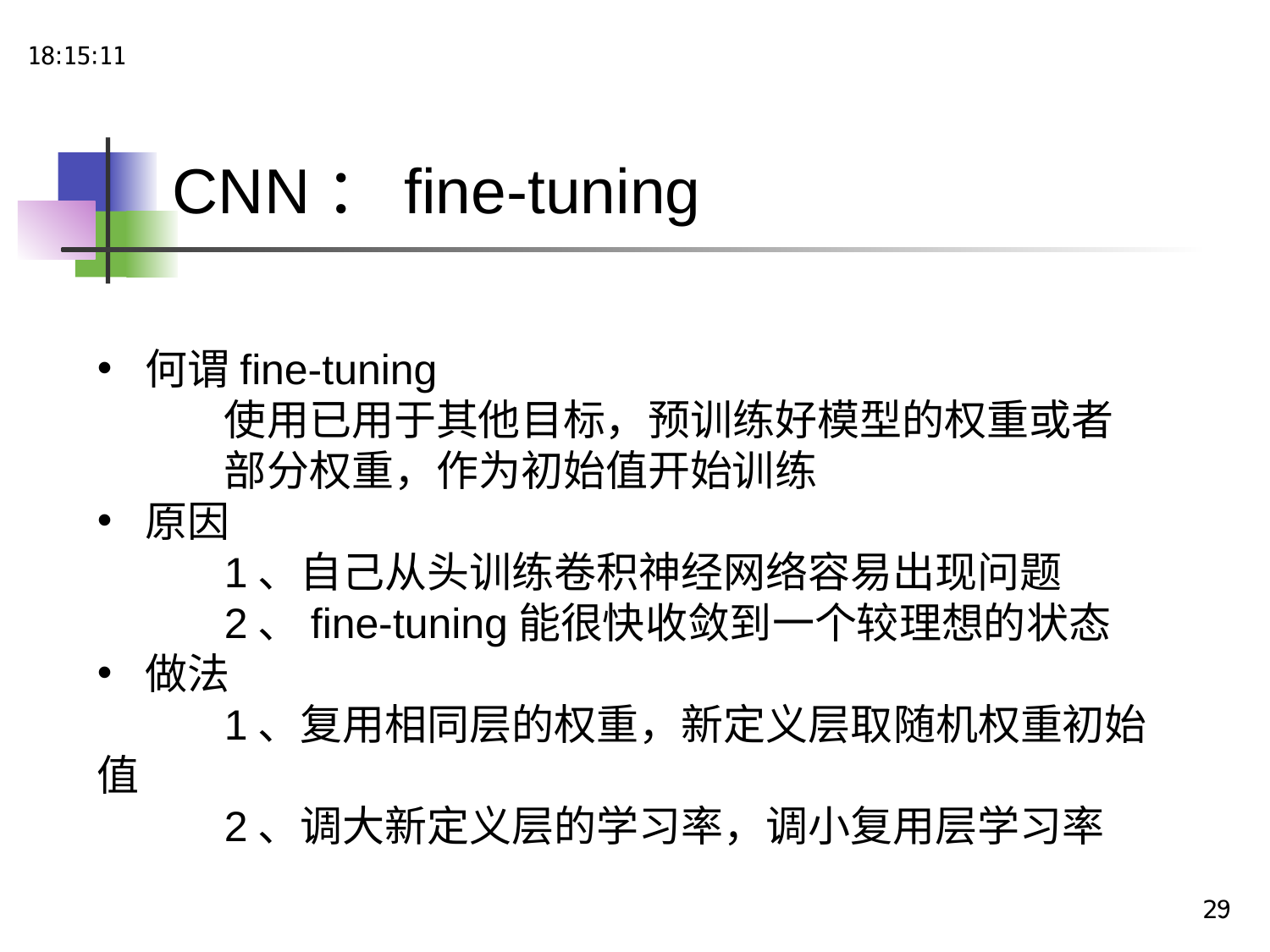

18:15:11
# CNN：fine-tuning
何谓fine-tuning
	使用已用于其他目标，预训练好模型的权重或者	部分权重，作为初始值开始训练
原因
	1、自己从头训练卷积神经网络容易出现问题
	2、fine-tuning能很快收敛到一个较理想的状态
做法
	1、复用相同层的权重，新定义层取随机权重初始值
	2、调大新定义层的学习率，调小复用层学习率
29